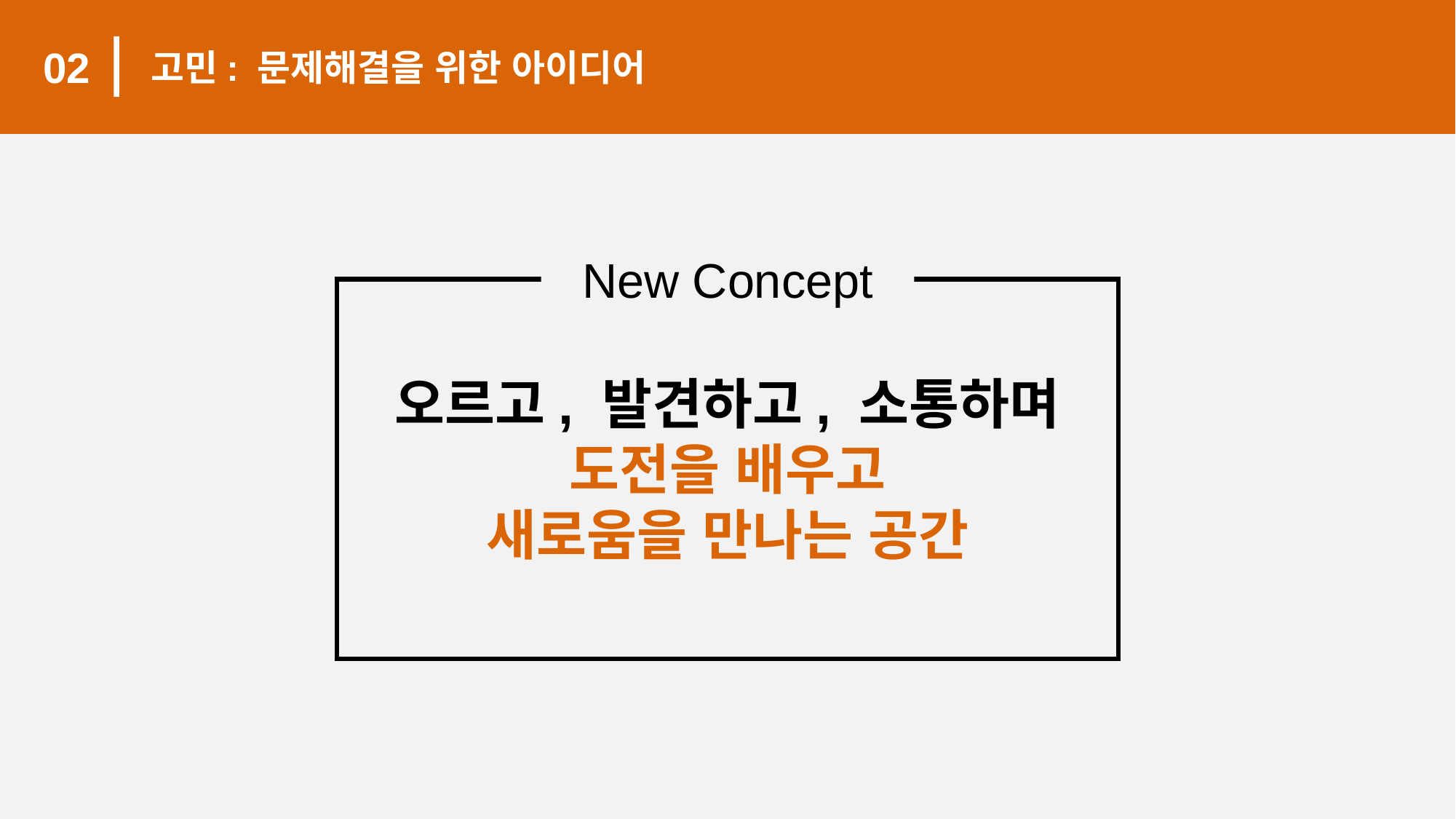

02

고민: 문제해결을 위한 아이디어
ae동국
New Concept

오르고, 발견하고, 소통하며
도전을 배우고
새로움을 만나는 공간